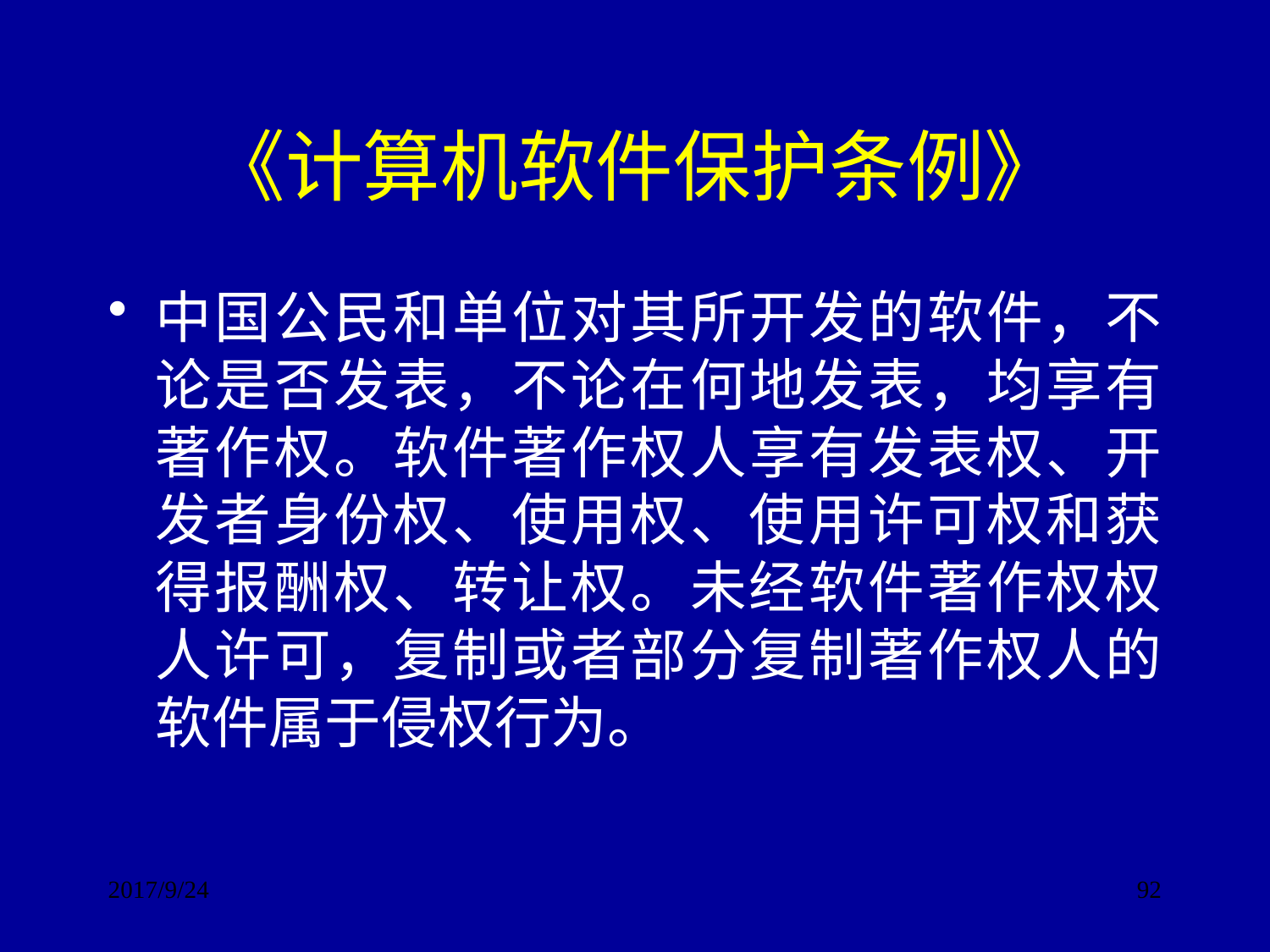

# 《计算机软件保护条例》
中国公民和单位对其所开发的软件，不论是否发表，不论在何地发表，均享有著作权。软件著作权人享有发表权、开发者身份权、使用权、使用许可权和获得报酬权、转让权。未经软件著作权权人许可，复制或者部分复制著作权人的软件属于侵权行为。
2017/9/24
92